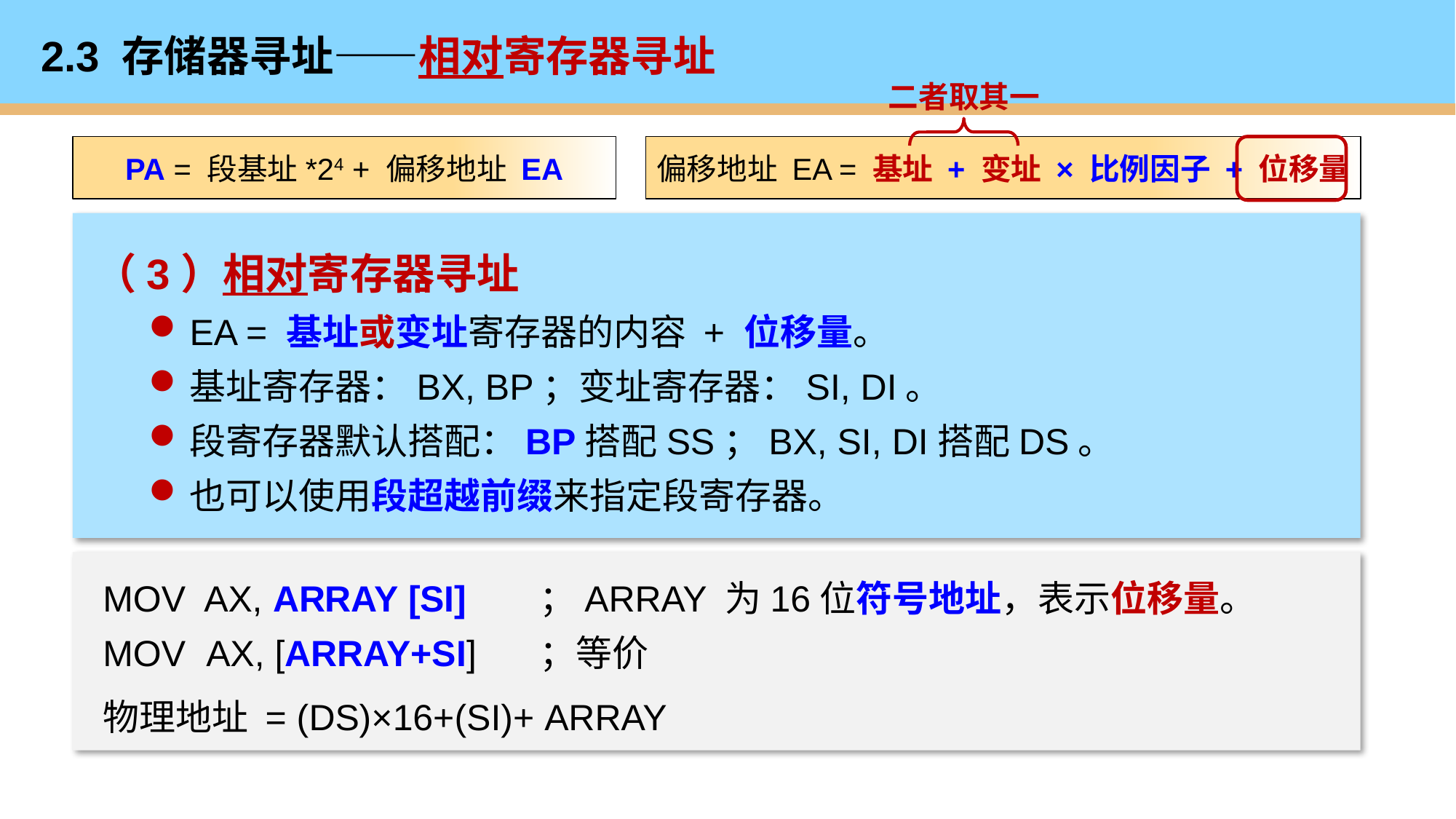

# 2.3 存储器寻址——相对寄存器寻址
二者取其一

PA = 段基址*24 + 偏移地址 EA
偏移地址 EA = 基址 + 变址 × 比例因子 + 位移量
（3）相对寄存器寻址
EA = 基址或变址寄存器的内容 + 位移量。
基址寄存器：BX, BP；变址寄存器：SI, DI。
段寄存器默认搭配：BP搭配SS；BX, SI, DI搭配DS。
也可以使用段超越前缀来指定段寄存器。
MOV  AX, ARRAY [SI]	；ARRAY 为16位符号地址，表示位移量。
MOV  AX, [ARRAY+SI]	；等价
物理地址 = (DS)×16+(SI)+ ARRAY
56